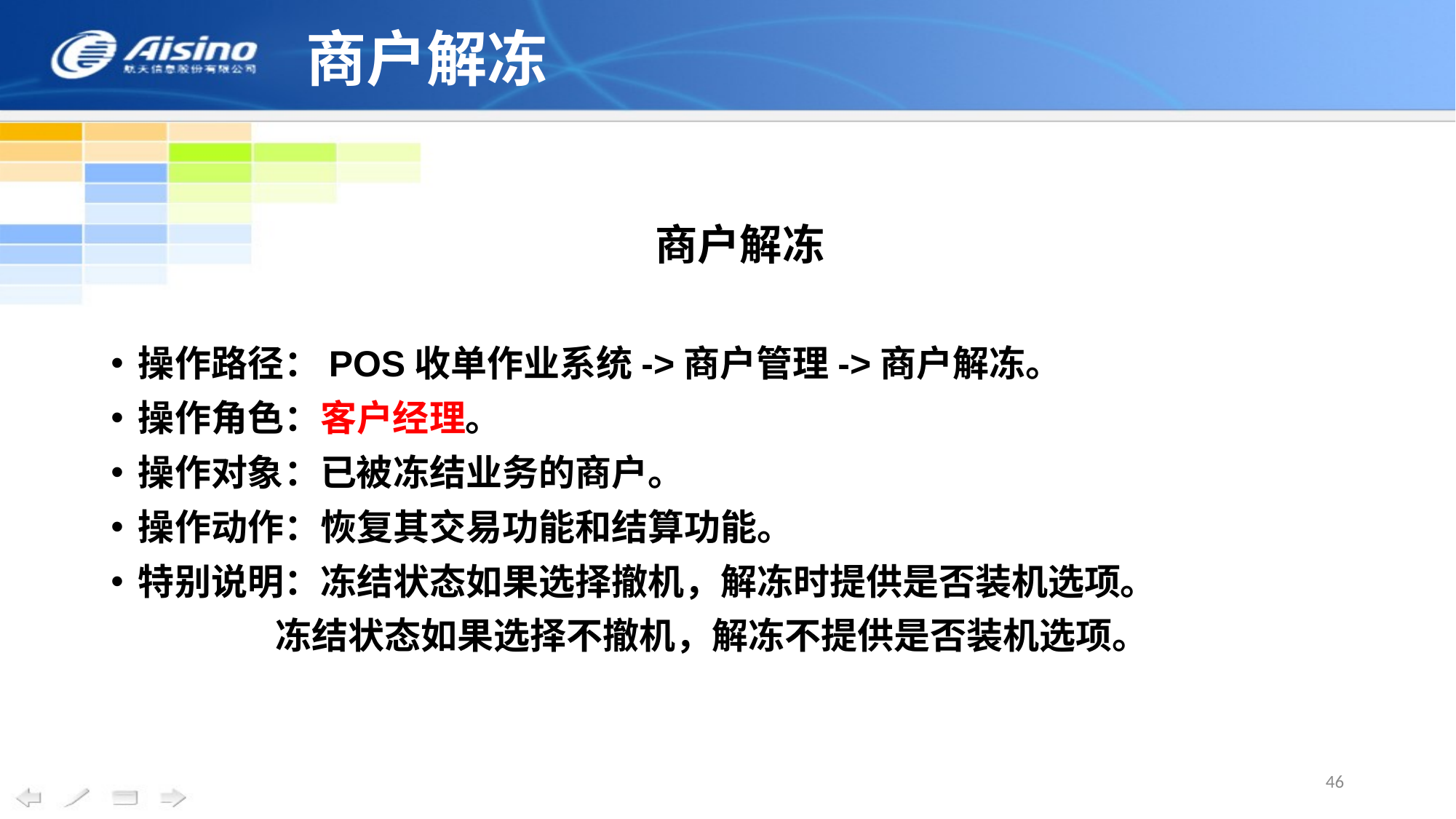

# 商户解冻
商户解冻

操作路径：POS收单作业系统->商户管理->商户解冻。
操作角色：客户经理。
操作对象：已被冻结业务的商户。
操作动作：恢复其交易功能和结算功能。
特别说明：冻结状态如果选择撤机，解冻时提供是否装机选项。
                   冻结状态如果选择不撤机，解冻不提供是否装机选项。

46